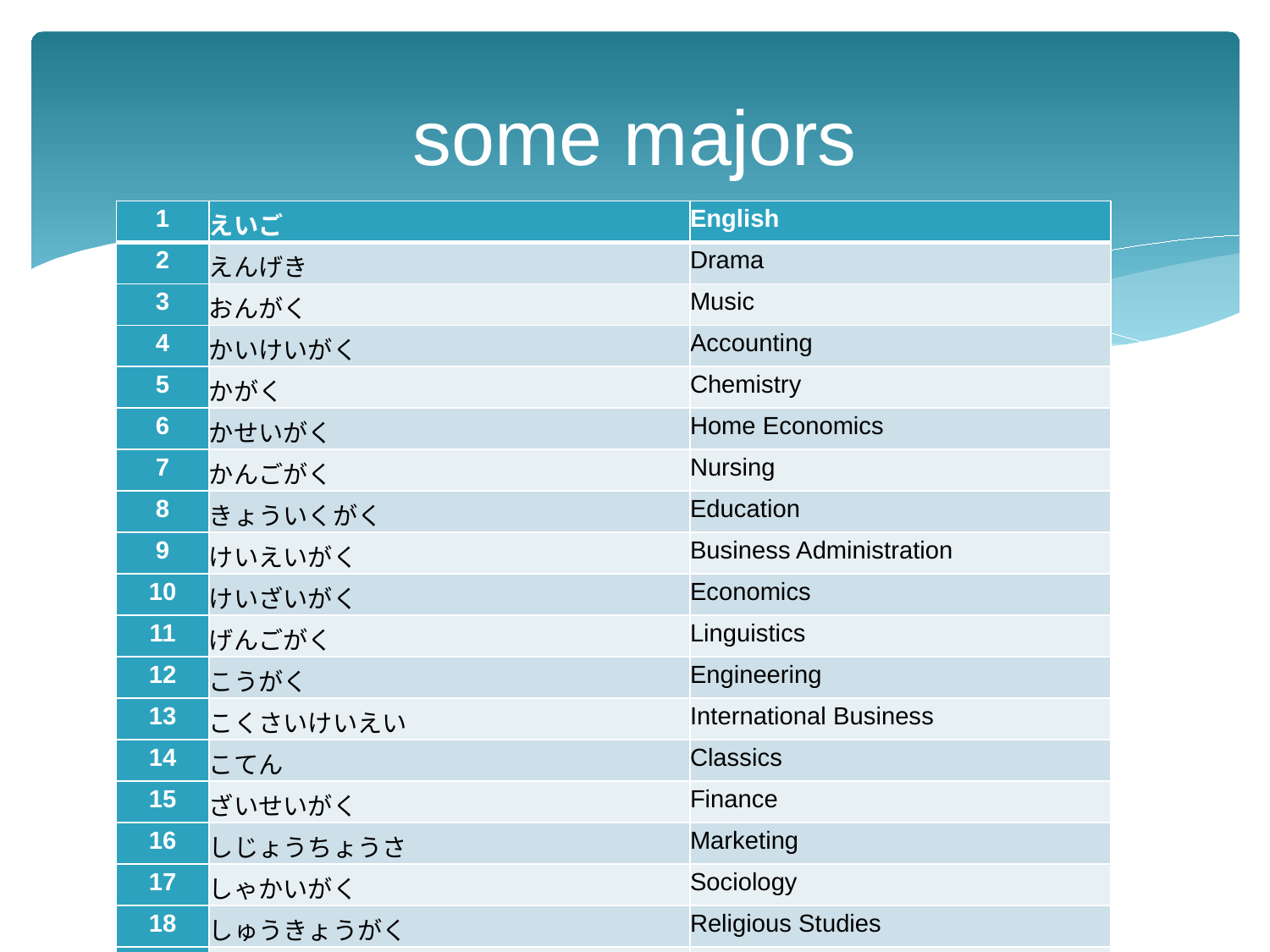

# some majors
| 1 | えいご | English |
| --- | --- | --- |
| 2 | えんげき | Drama |
| 3 | おんがく | Music |
| 4 | かいけいがく | Accounting |
| 5 | かがく | Chemistry |
| 6 | かせいがく | Home Economics |
| 7 | かんごがく | Nursing |
| 8 | きょういくがく | Education |
| 9 | けいえいがく | Business Administration |
| 10 | けいざいがく | Economics |
| 11 | げんごがく | Linguistics |
| 12 | こうがく | Engineering |
| 13 | こくさいけいえい | International Business |
| 14 | こてん | Classics |
| 15 | ざいせいがく | Finance |
| 16 | しじょうちょうさ | Marketing |
| 17 | しゃかいがく | Sociology |
| 18 | しゅうきょうがく | Religious Studies |
| 19 | しんりがく | Psychology |
| 20 | じょせいがく | Women's Studies |
| 21 | じんるいがく | Anthropology |
| 22 | すうがく | Mathematics |